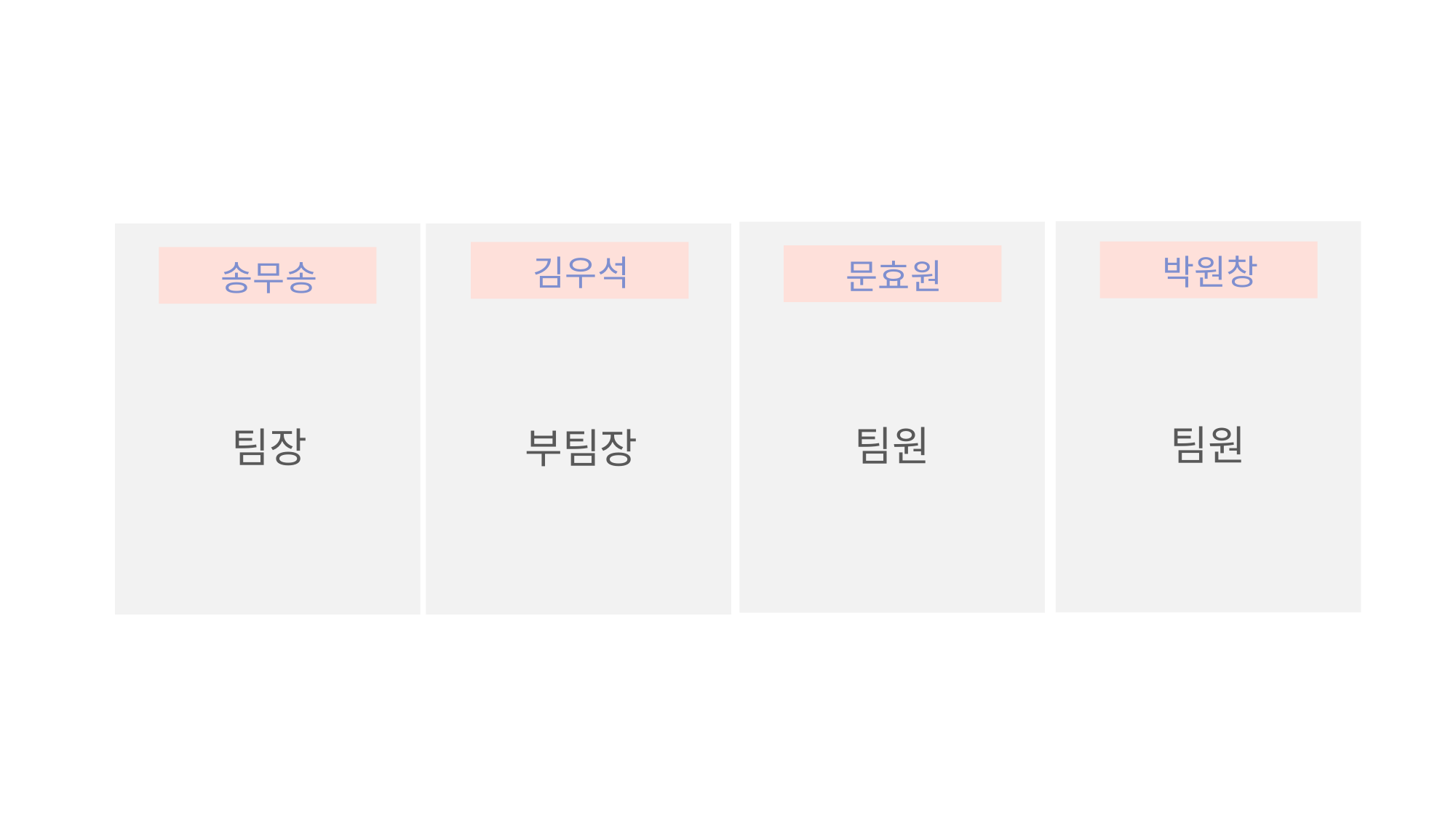

박원창

김우석

문효원

송무송
팀원
팀원
팀장
부팀장